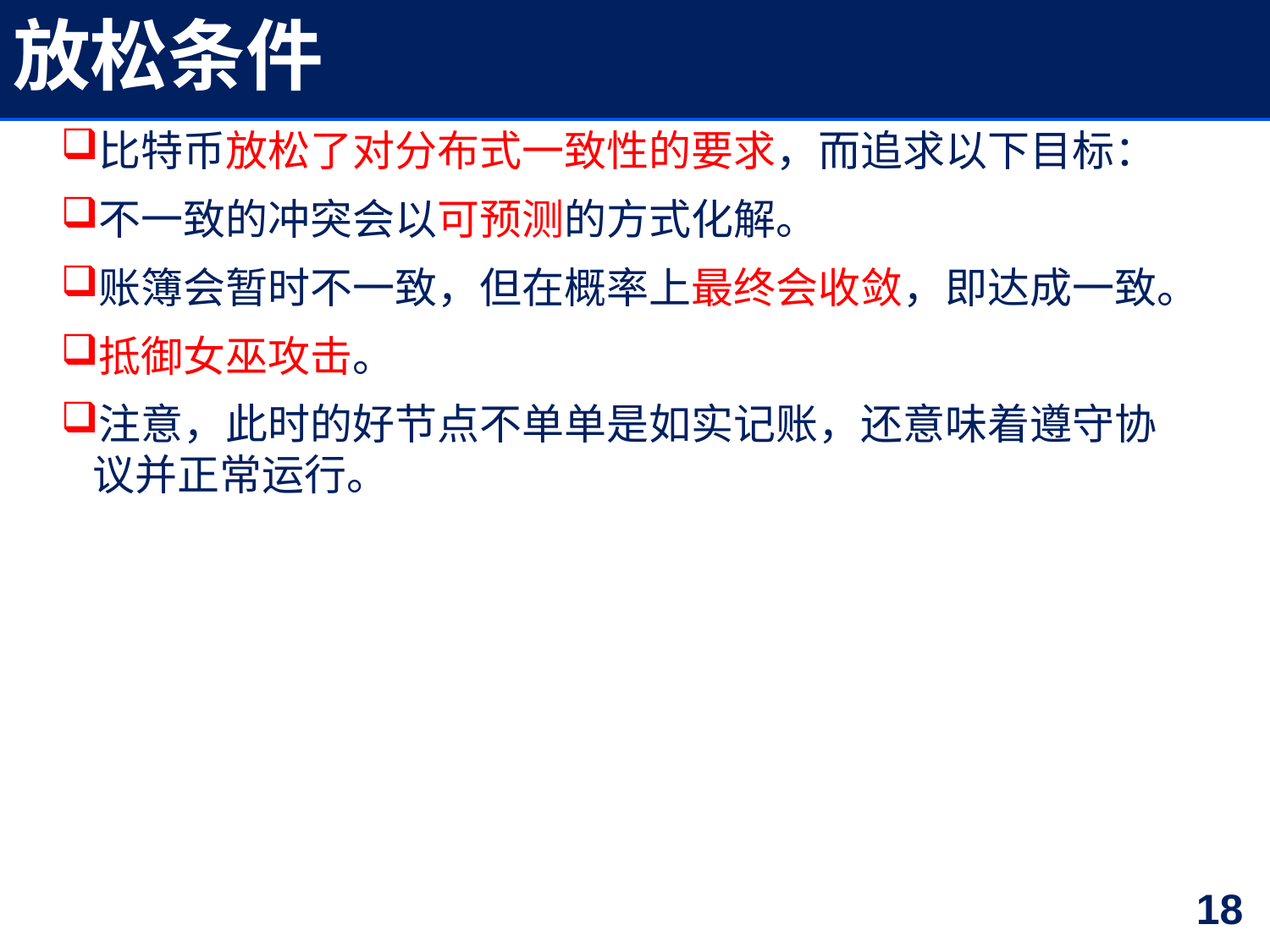

# 放松条件
比特币放松了对分布式一致性的要求，而追求以下目标：
不一致的冲突会以可预测的方式化解。
账簿会暂时不一致，但在概率上最终会收敛，即达成一致。
抵御女巫攻击。
注意，此时的好节点不单单是如实记账，还意味着遵守协议并正常运行。

18